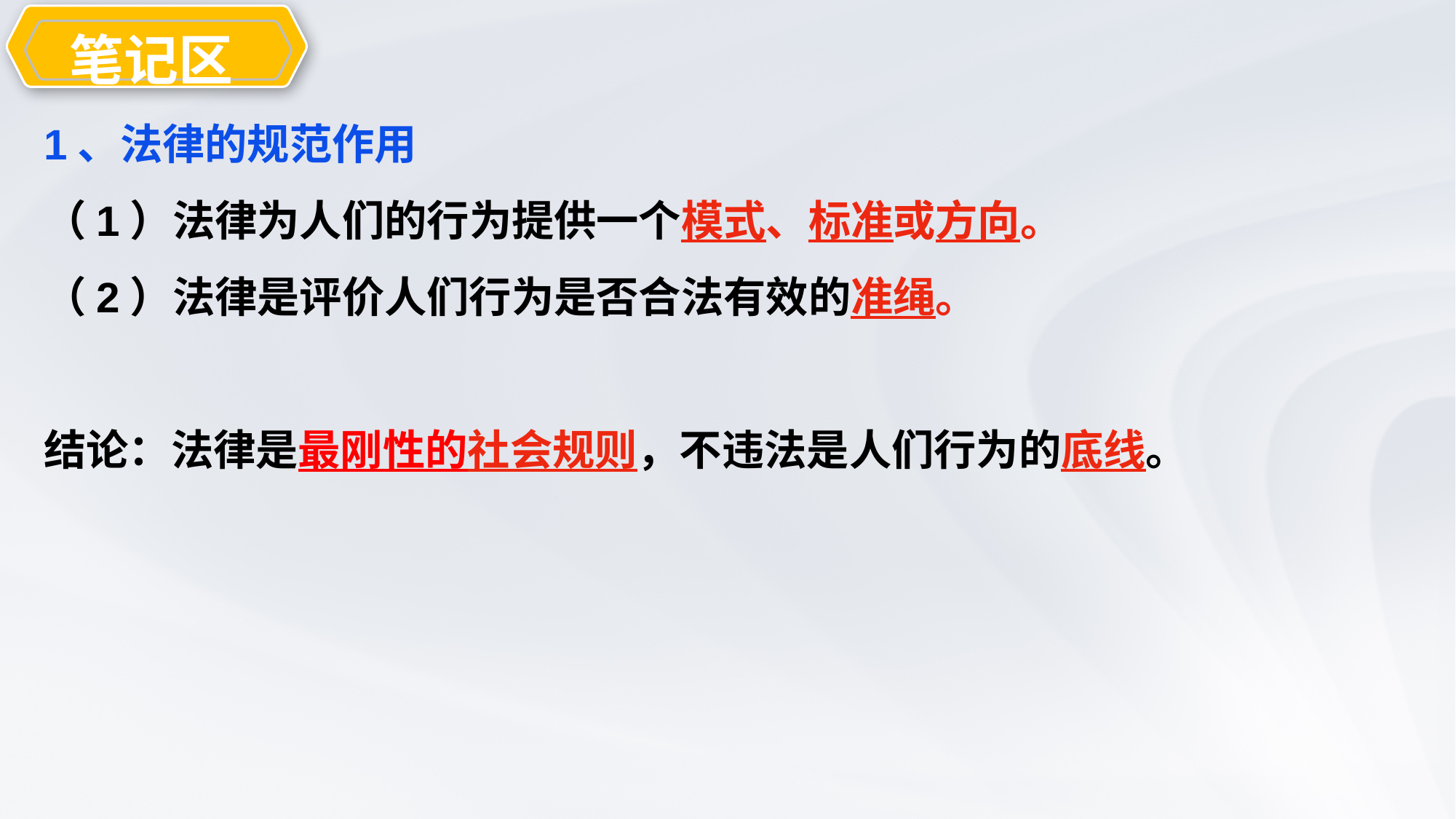

笔记区
教学目
1、法律的规范作用
（1）法律为人们的行为提供一个模式、标准或方向。
（2）法律是评价人们行为是否合法有效的准绳。

结论：法律是最刚性的社会规则，不违法是人们行为的底线。